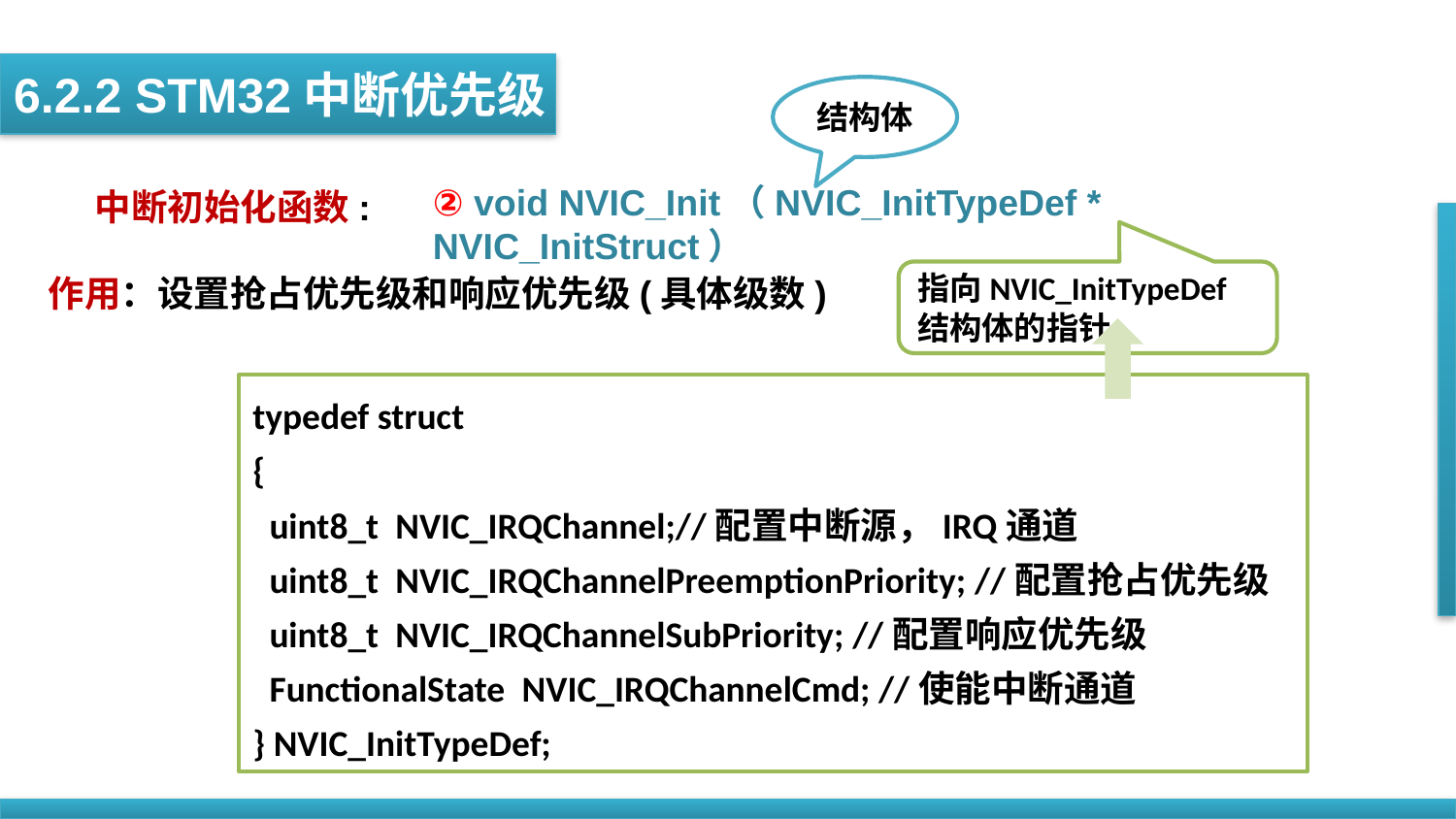

6.2.2 STM32中断优先级
结构体
中断初始化函数:
② void NVIC_Init（NVIC_InitTypeDef * NVIC_InitStruct）
作用：设置抢占优先级和响应优先级(具体级数)
指向NVIC_InitTypeDef结构体的指针

typedef struct
{
  uint8_t  NVIC_IRQChannel;//配置中断源，IRQ通道
  uint8_t  NVIC_IRQChannelPreemptionPriority; //配置抢占优先级
  uint8_t  NVIC_IRQChannelSubPriority; //配置响应优先级
  FunctionalState  NVIC_IRQChannelCmd; //使能中断通道
} NVIC_InitTypeDef;